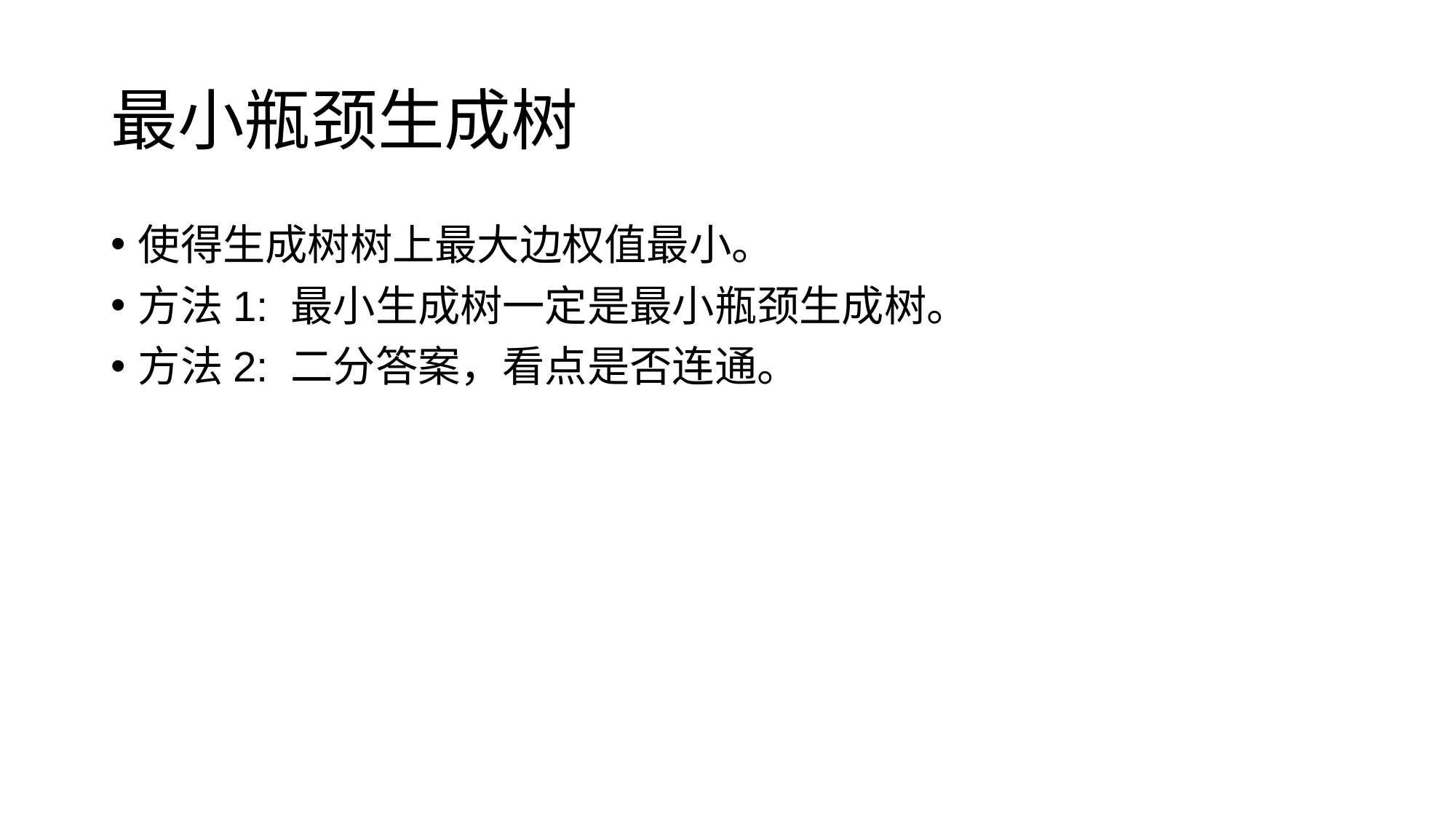

# 最小瓶颈生成树
使得生成树树上最大边权值最小。
方法1: 最小生成树一定是最小瓶颈生成树。
方法2: 二分答案，看点是否连通。